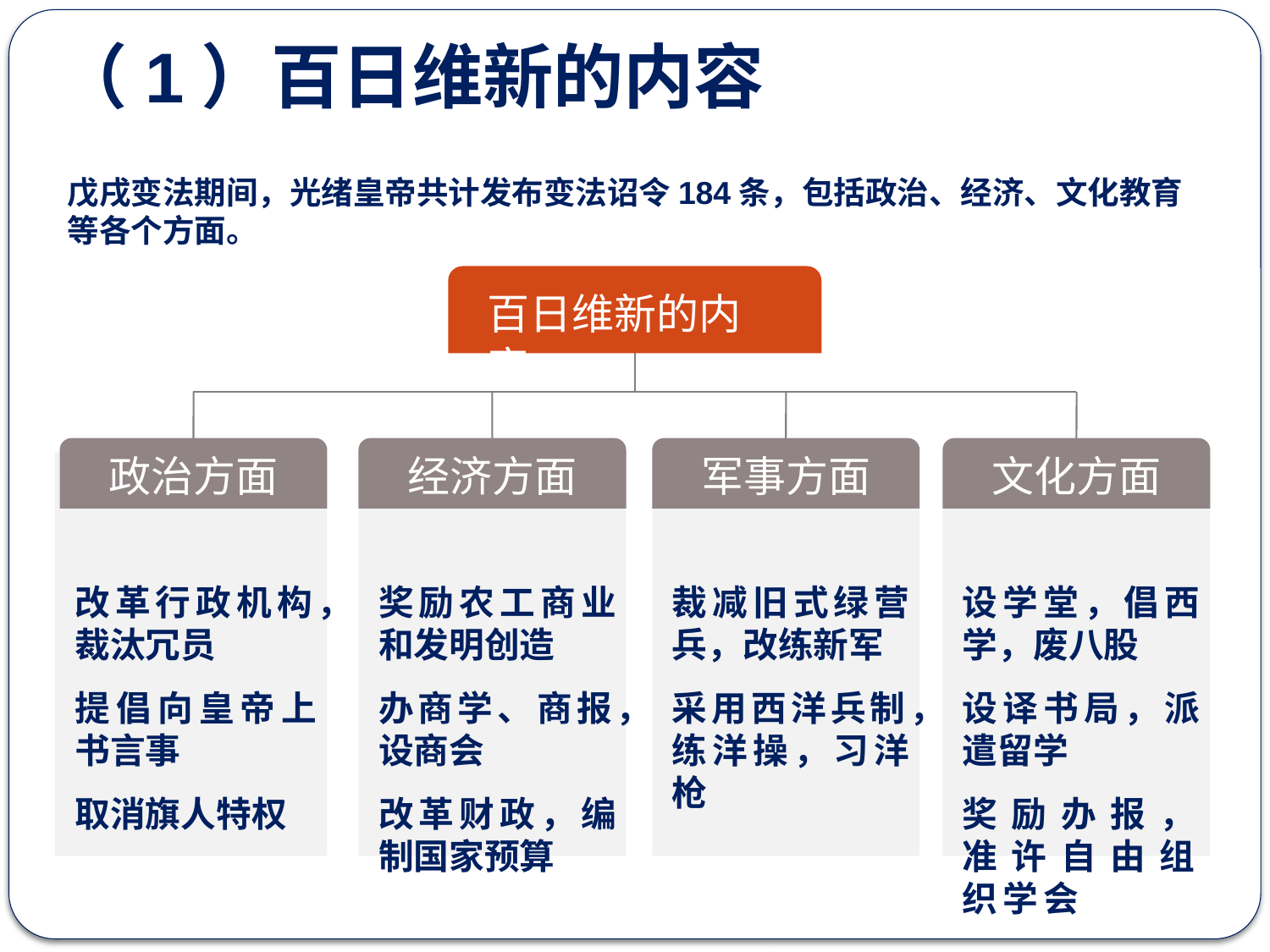

（1）百日维新的内容
戊戌变法期间，光绪皇帝共计发布变法诏令184条，包括政治、经济、文化教育等各个方面。
百日维新的内容
政治方面

经济方面

军事方面

文化方面

改革行政机构，裁汰冗员
提倡向皇帝上书言事
取消旗人特权

奖励农工商业和发明创造
办商学、商报，设商会
改革财政，编制国家预算

裁减旧式绿营兵，改练新军
采用西洋兵制，练洋操，习洋枪

设学堂，倡西学，废八股
设译书局，派遣留学
奖励办报，准许自由组织学会